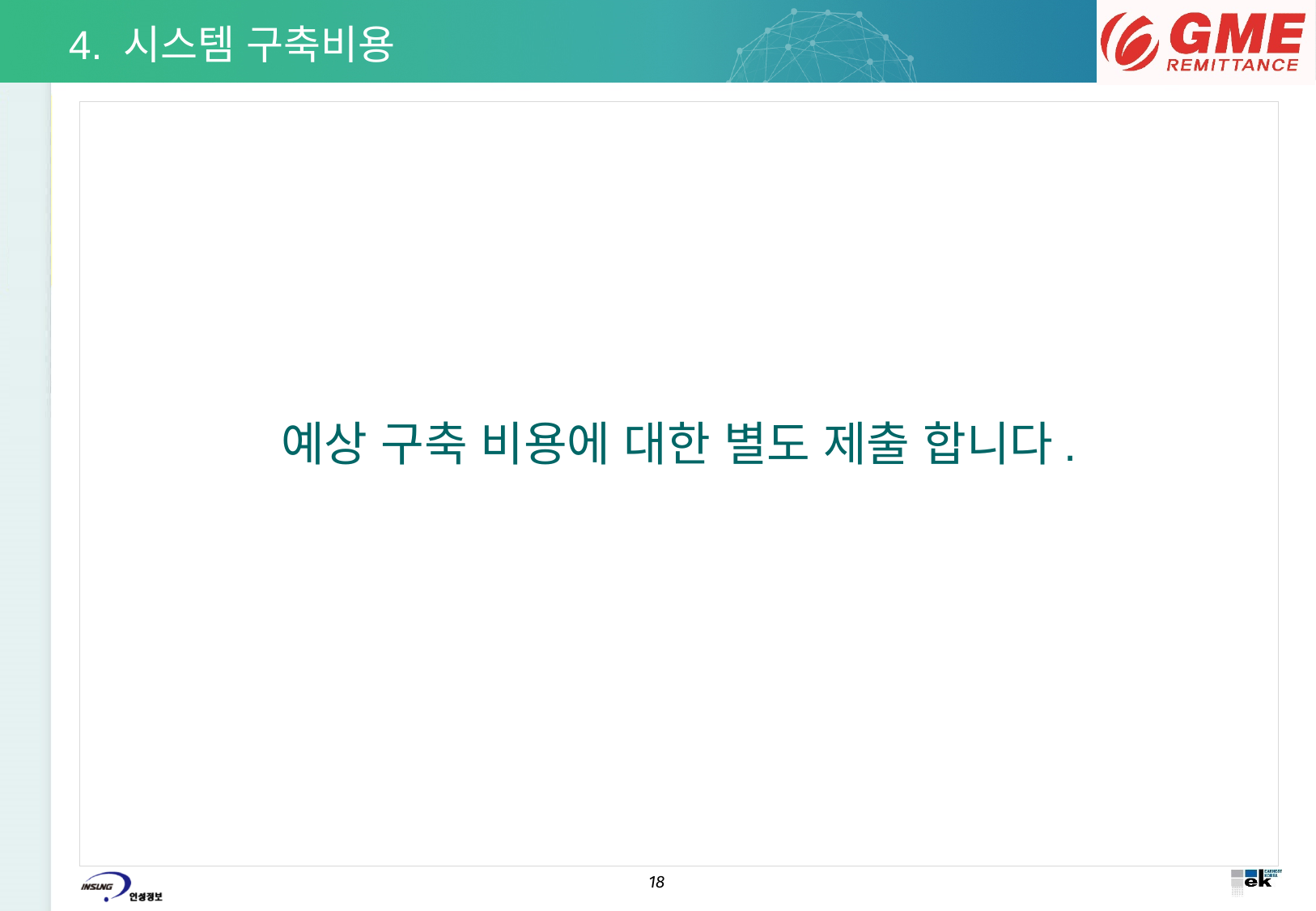

4. 시스템 구축비용
예상 구축 비용에 대한 별도 제출 합니다.